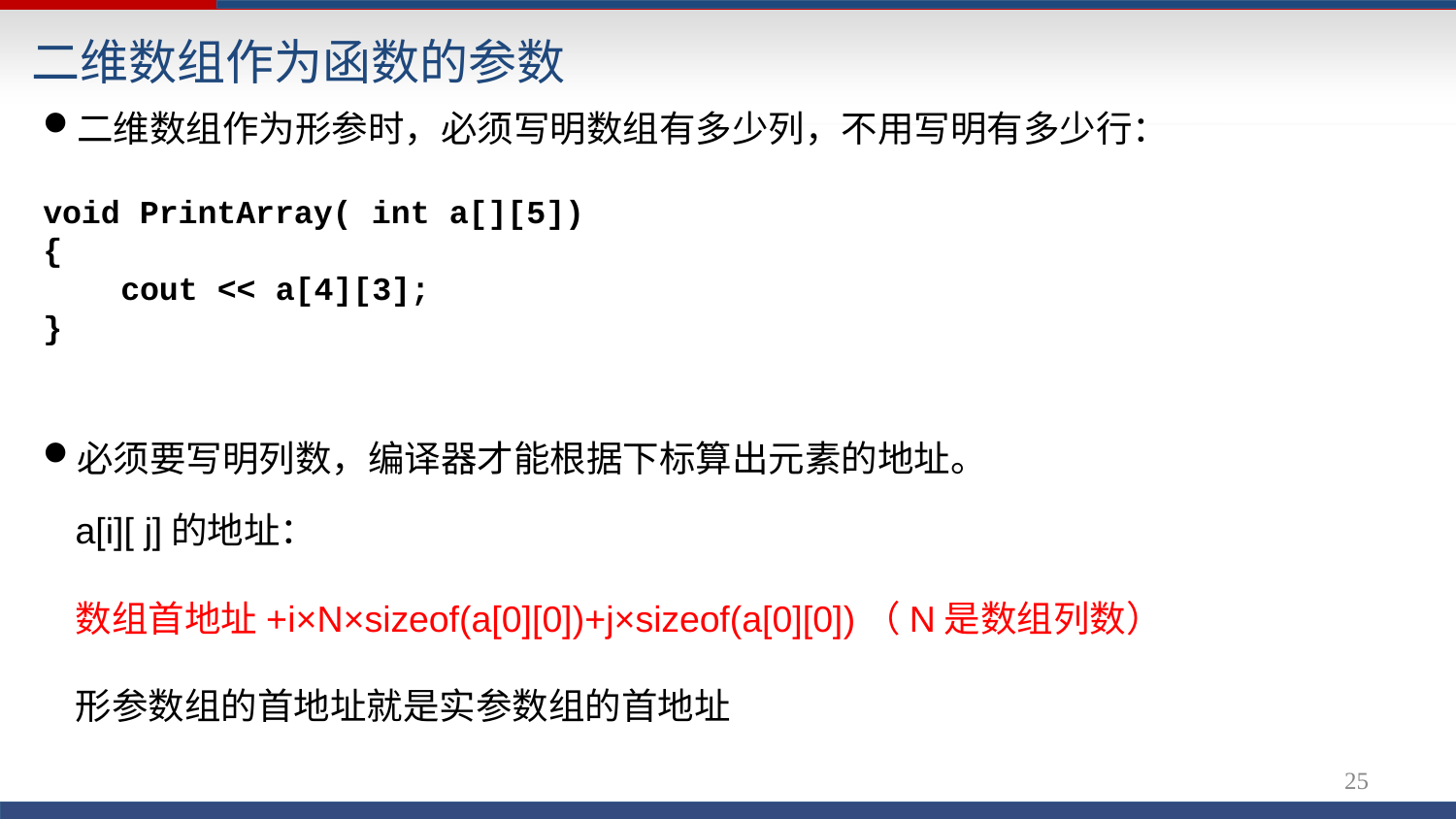

# 二维数组作为函数的参数
二维数组作为形参时，必须写明数组有多少列，不用写明有多少行：
void PrintArray( int a[][5])
{
cout << a[4][3];
}

必须要写明列数，编译器才能根据下标算出元素的地址。

a[i][ j]的地址：
数组首地址+i×N×sizeof(a[0][0])+j×sizeof(a[0][0])（N是数组列数） 形参数组的首地址就是实参数组的首地址
25